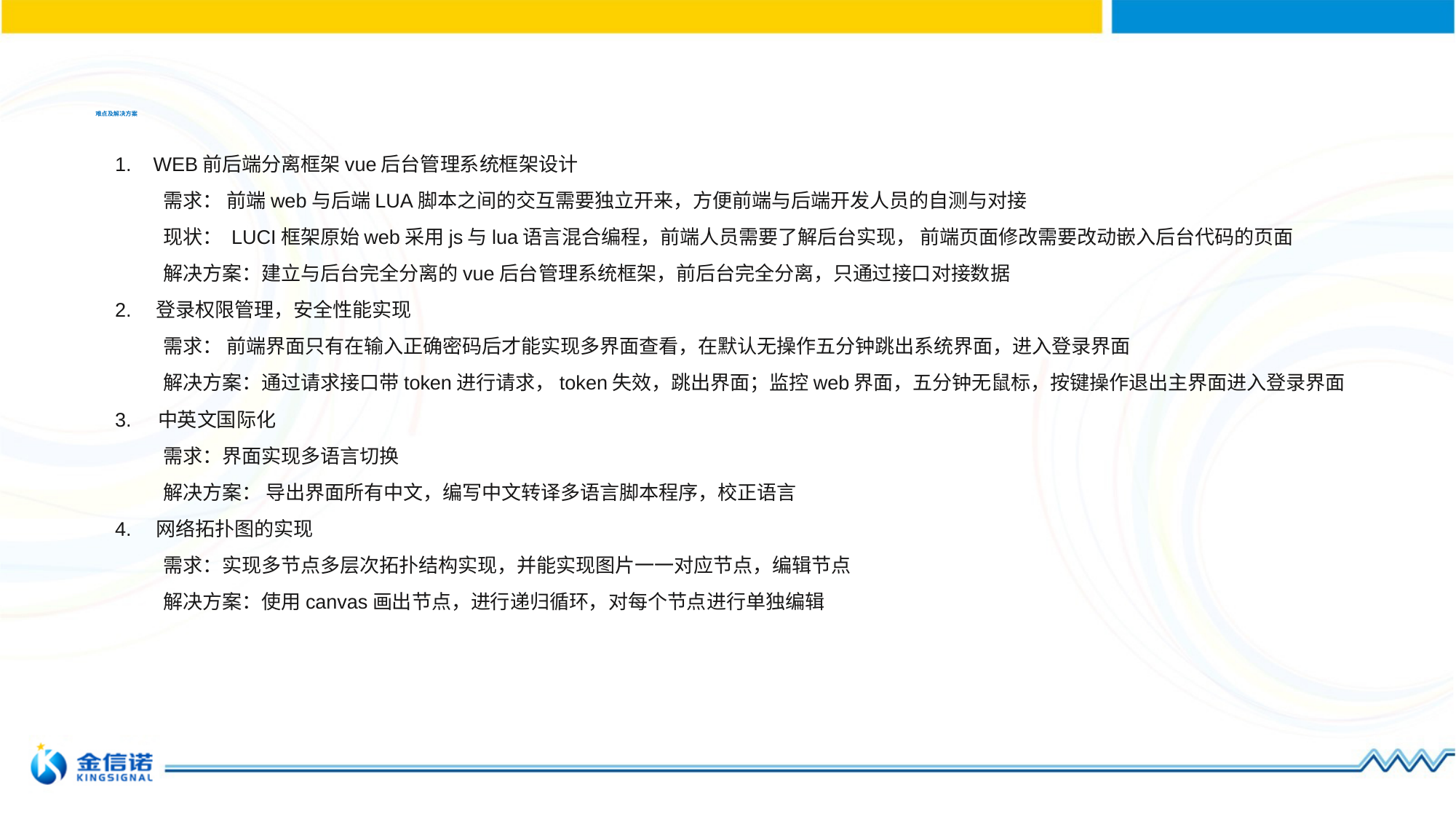

# 难点及解决方案
  WEB前后端分离框架vue后台管理系统框架设计
          需求： 前端web与后端LUA脚本之间的交互需要独立开来，方便前端与后端开发人员的自测与对接
          现状： LUCI框架原始web采用js与lua语言混合编程，前端人员需要了解后台实现， 前端页面修改需要改动嵌入后台代码的页面
          解决方案：建立与后台完全分离的vue后台管理系统框架，前后台完全分离，只通过接口对接数据
登录权限管理，安全性能实现
          需求： 前端界面只有在输入正确密码后才能实现多界面查看，在默认无操作五分钟跳出系统界面，进入登录界面
          解决方案：通过请求接口带token进行请求，token失效，跳出界面；监控web界面，五分钟无鼠标，按键操作退出主界面进入登录界面
3.    中英文国际化
          需求：界面实现多语言切换
          解决方案： 导出界面所有中文，编写中文转译多语言脚本程序，校正语言
网络拓扑图的实现
          需求：实现多节点多层次拓扑结构实现，并能实现图片一一对应节点，编辑节点
          解决方案：使用canvas画出节点，进行递归循环，对每个节点进行单独编辑